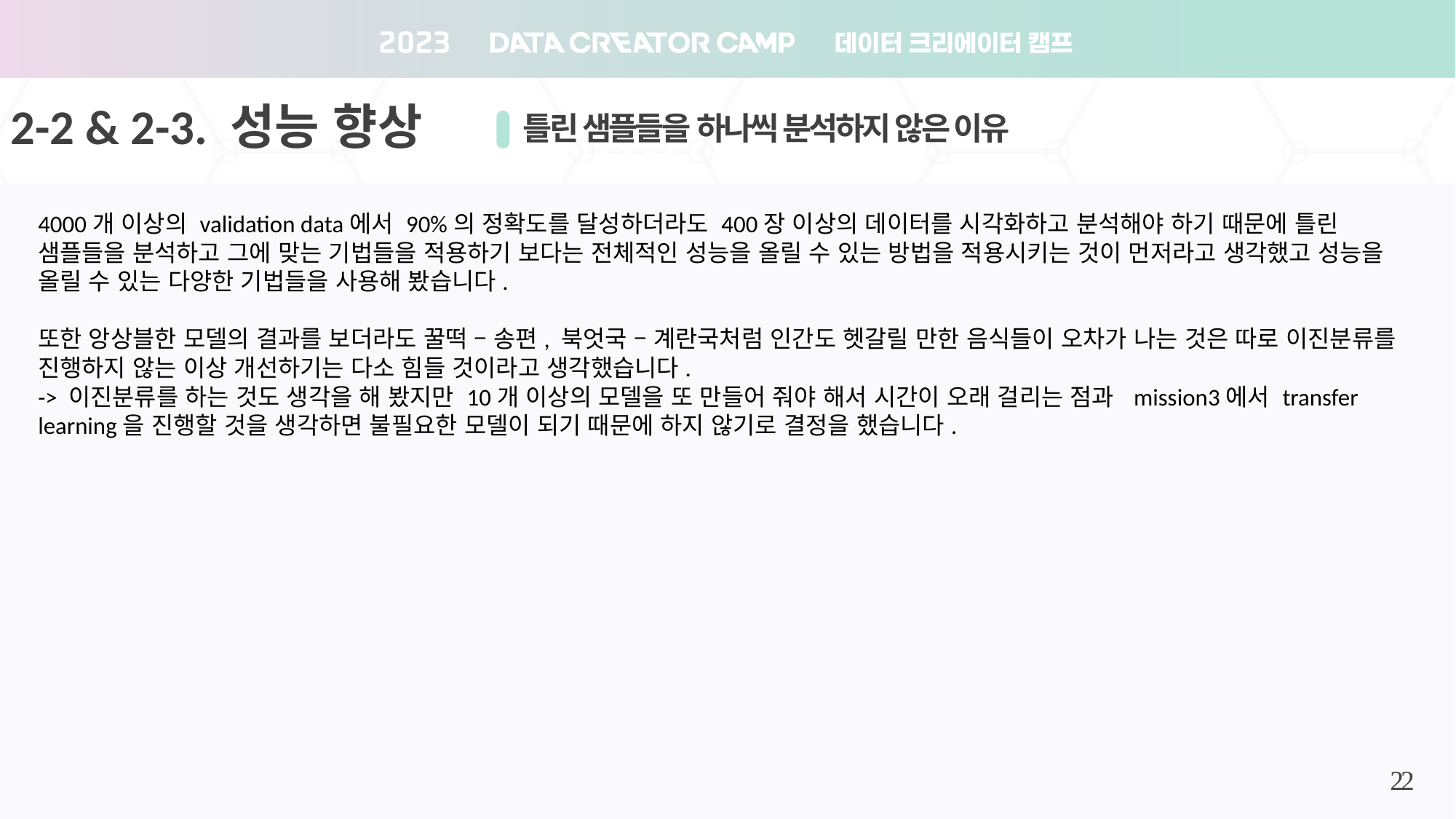

2-2 & 2-3. 성능 향상
틀린 샘플들을 하나씩 분석하지 않은 이유

4000개 이상의 validation data에서 90%의 정확도를 달성하더라도 400장 이상의 데이터를 시각화하고 분석해야 하기 때문에 틀린 샘플들을 분석하고 그에 맞는 기법들을 적용하기 보다는 전체적인 성능을 올릴 수 있는 방법을 적용시키는 것이 먼저라고 생각했고 성능을 올릴 수 있는 다양한 기법들을 사용해 봤습니다.

또한 앙상블한 모델의 결과를 보더라도 꿀떡 – 송편, 북엇국 – 계란국처럼 인간도 헷갈릴 만한 음식들이 오차가 나는 것은 따로 이진분류를 진행하지 않는 이상 개선하기는 다소 힘들 것이라고 생각했습니다.
-> 이진분류를 하는 것도 생각을 해 봤지만 10개 이상의 모델을 또 만들어 줘야 해서 시간이 오래 걸리는 점과  mission3에서 transfer learning을 진행할 것을 생각하면 불필요한 모델이 되기 때문에 하지 않기로 결정을 했습니다.
22